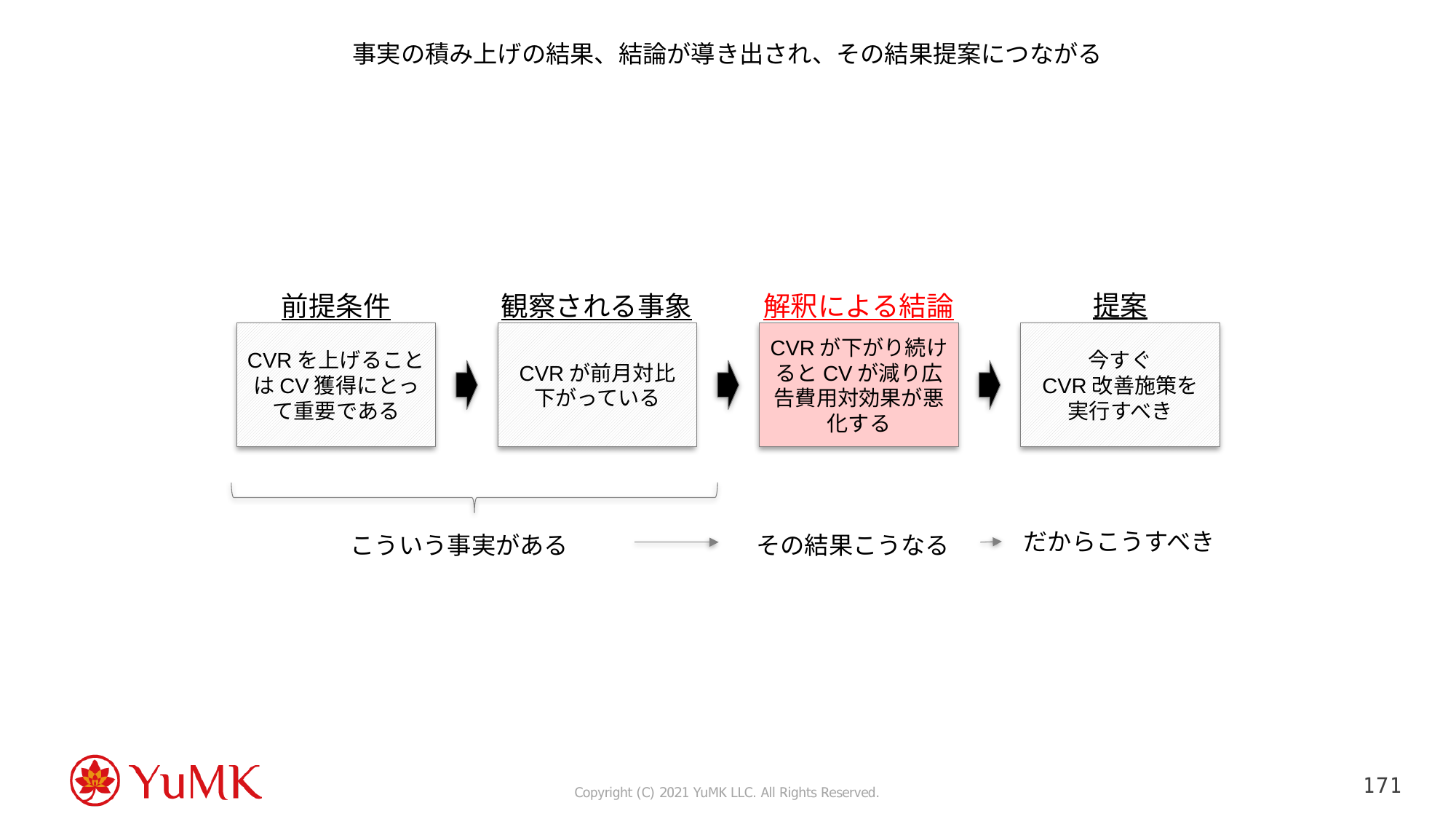

# 事実の積み上げの結果、結論が導き出され、その結果提案につながる

提案
前提条件
観察される事象
解釈による結論
CVRを上げることはCV獲得にとって重要である
CVRが前月対比
下がっている
CVRが下がり続けるとCVが減り広告費用対効果が悪化する
今すぐ
CVR改善施策を
実行すべき

だからこうすべき
こういう事実がある
その結果こうなる
171